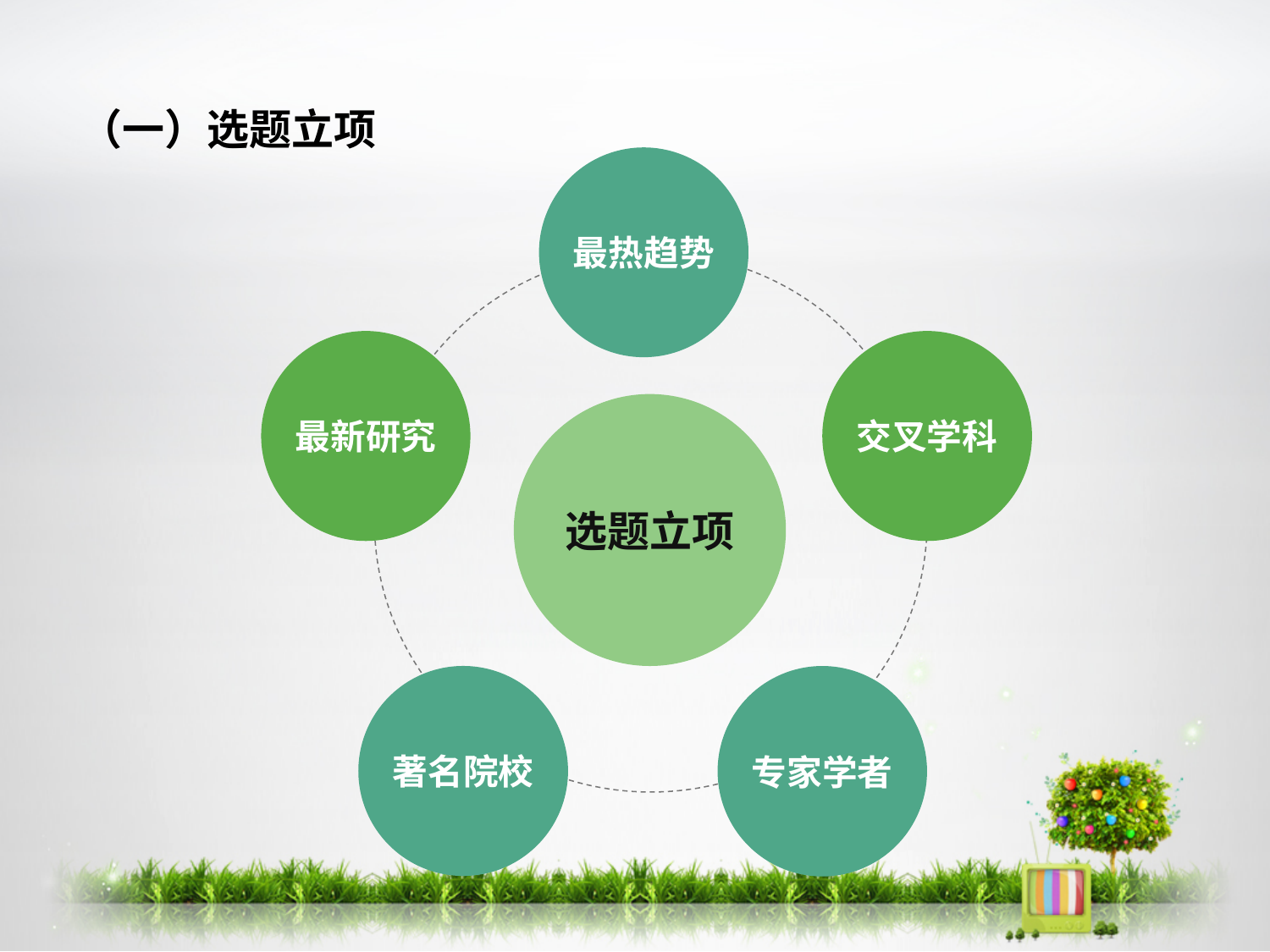

（一）选题立项
最热趋势

最新研究
交叉学科
选题立项
著名院校
专家学者